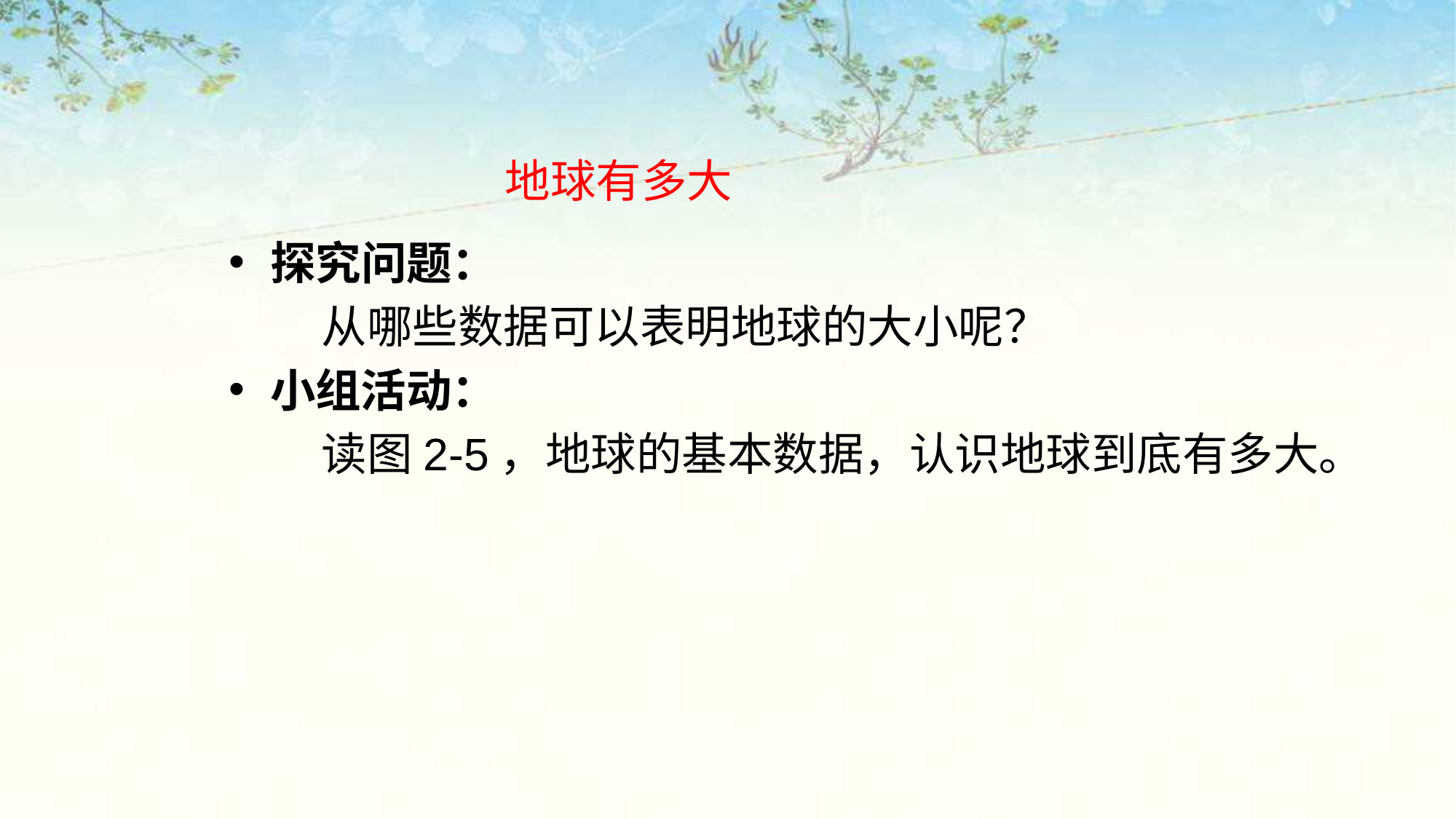

地球有多大
探究问题：
        从哪些数据可以表明地球的大小呢？
小组活动：
        读图2-5，地球的基本数据，认识地球到底有多大。